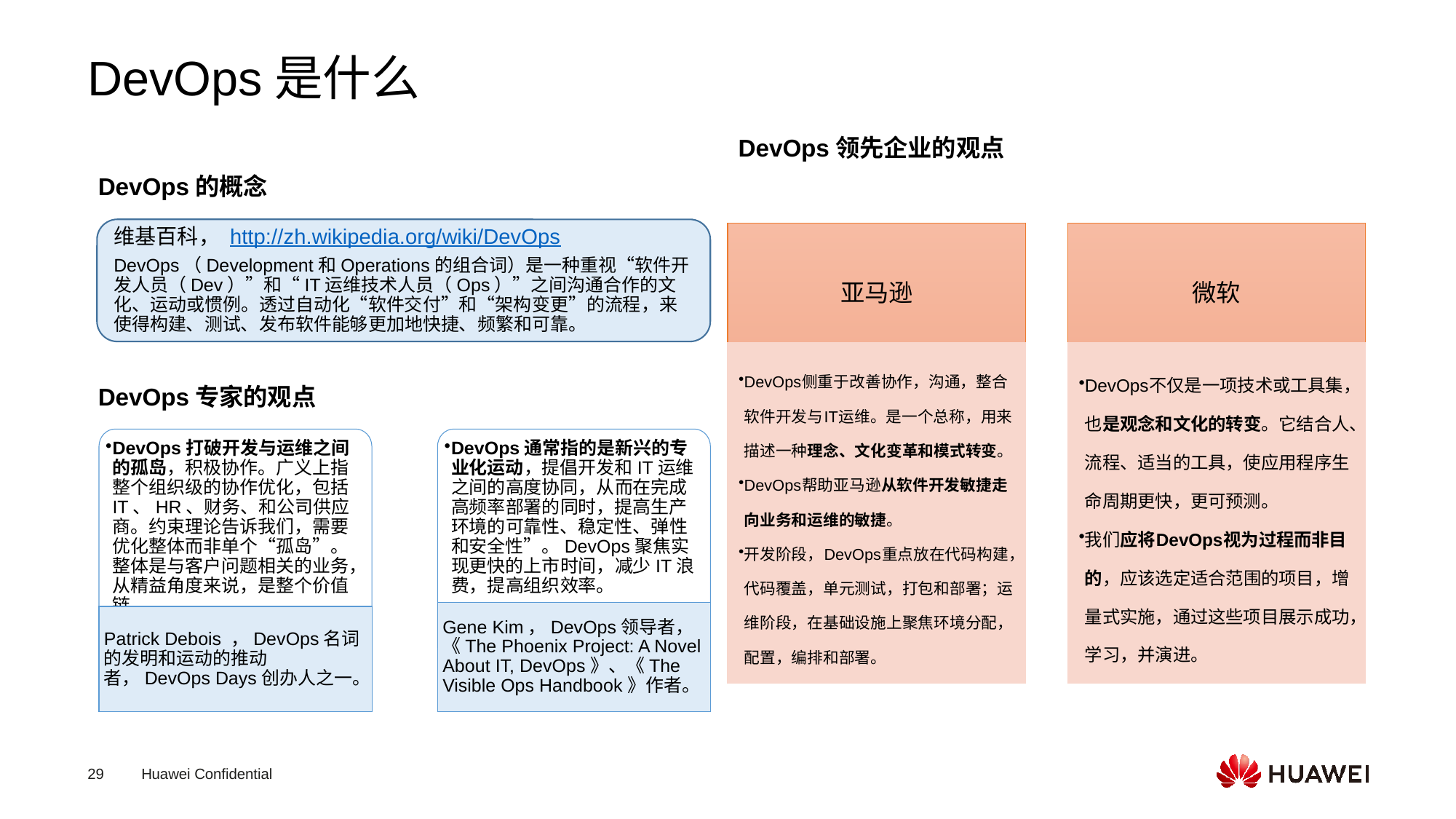

# DevOps是什么
DevOps领先企业的观点
DevOps的概念
亚马逊
微软
DevOps帮助亚马逊从软件开发敏捷走向业务和运维的敏捷。
维基百科， http://zh.wikipedia.org/wiki/DevOps
DevOps（Development和Operations的组合词）是一种重视“软件开发人员（Dev）”和“IT运维技术人员（Ops）”之间沟通合作的文化、运动或惯例。透过自动化“软件交付”和“架构变更”的流程，来使得构建、测试、发布软件能够更加地快捷、频繁和可靠。
DevOps专家的观点
DevOps通常指的是新兴的专业化运动，提倡开发和IT运维之间的高度协同，从而在完成高频率部署的同时，提高生产环境的可靠性、稳定性、弹性和安全性”。DevOps聚焦实现更快的上市时间，减少IT浪费，提高组织效率。
DevOps打破开发与运维之间的孤岛，积极协作。广义上指整个组织级的协作优化，包括IT、HR、财务、和公司供应商。约束理论告诉我们，需要优化整体而非单个“孤岛”。整体是与客户问题相关的业务，从精益角度来说，是整个价值链。
Gene Kim，DevOps领导者，《The Phoenix Project: A Novel About IT, DevOps》、《The Visible Ops Handbook》作者。
Patrick Debois ，DevOps名词的发明和运动的推动者，DevOps Days创办人之一。